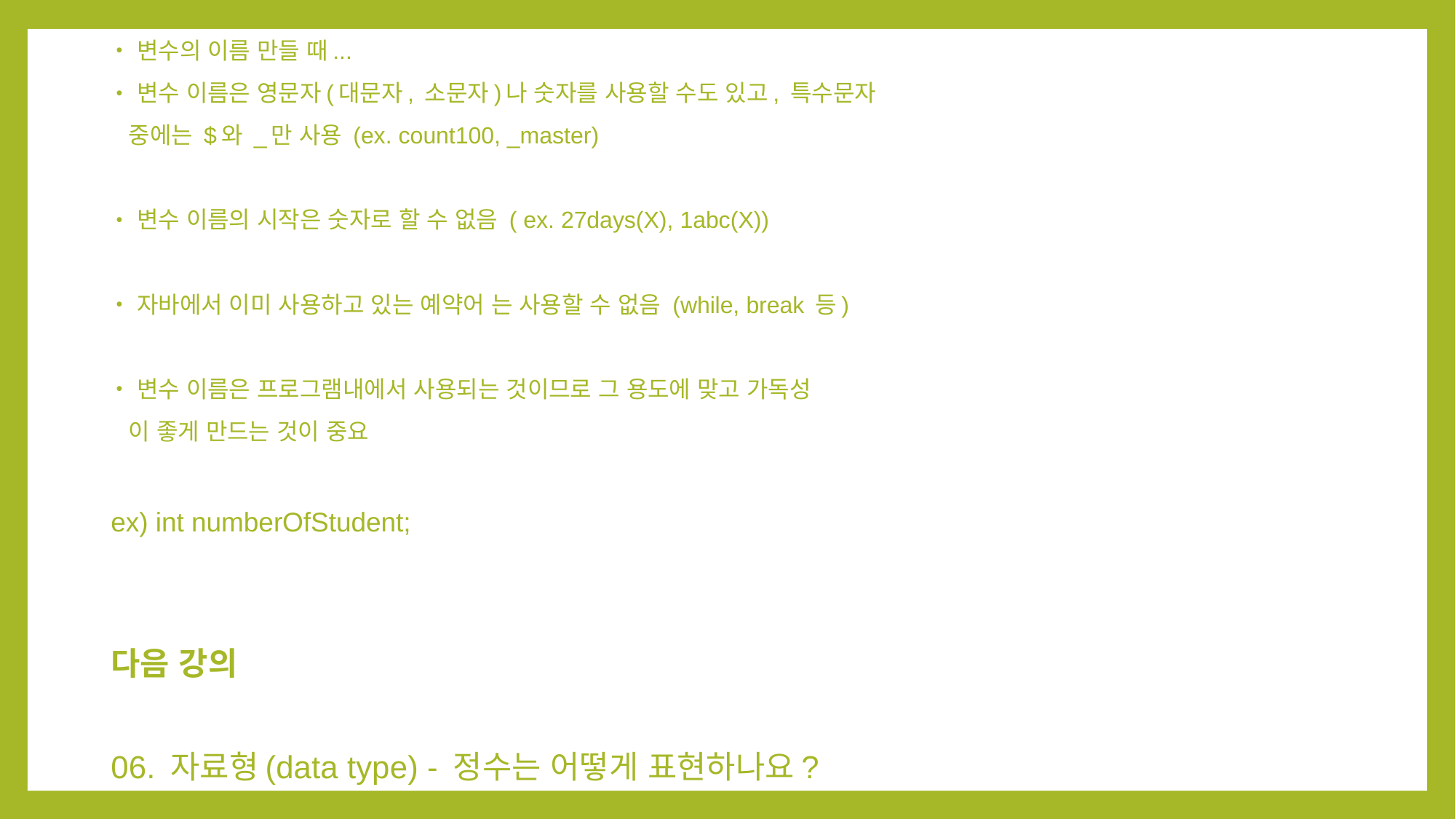

변수의 이름 만들 때...
변수 이름은 영문자(대문자, 소문자)나 숫자를 사용할 수도 있고, 특수문자
  중에는 $와 _만 사용 (ex. count100, _master)

변수 이름의 시작은 숫자로 할 수 없음 ( ex. 27days(X), 1abc(X))

자바에서 이미 사용하고 있는 예약어 는 사용할 수 없음 (while, break 등)

변수 이름은 프로그램내에서 사용되는 것이므로 그 용도에 맞고 가독성
  이 좋게 만드는 것이 중요

ex) int numberOfStudent;

다음 강의

06. 자료형(data type) - 정수는 어떻게 표현하나요?